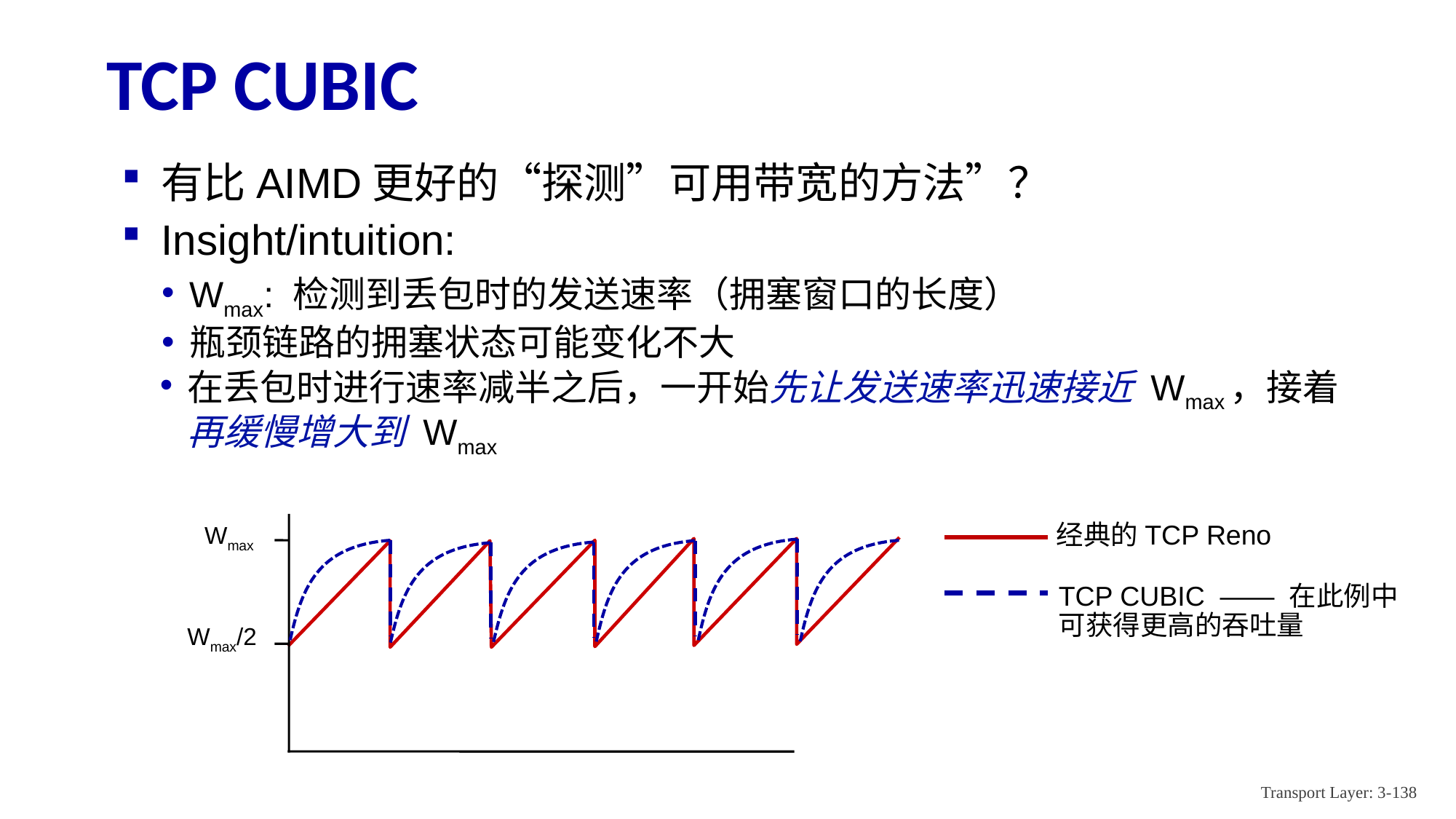

# TCP CUBIC
有比AIMD更好的“探测”可用带宽的方法”？

Insight/intuition:
Wmax: 检测到丢包时的发送速率（拥塞窗口的长度）
瓶颈链路的拥塞状态可能变化不大

在丢包时进行速率减半之后，一开始先让发送速率迅速接近 Wmax，接着再缓慢增大到 Wmax

经典的TCP Reno
TCP CUBIC  —— 在此例中可获得更高的吞吐量

Wmax

Wmax/2

Transport Layer: 3-138